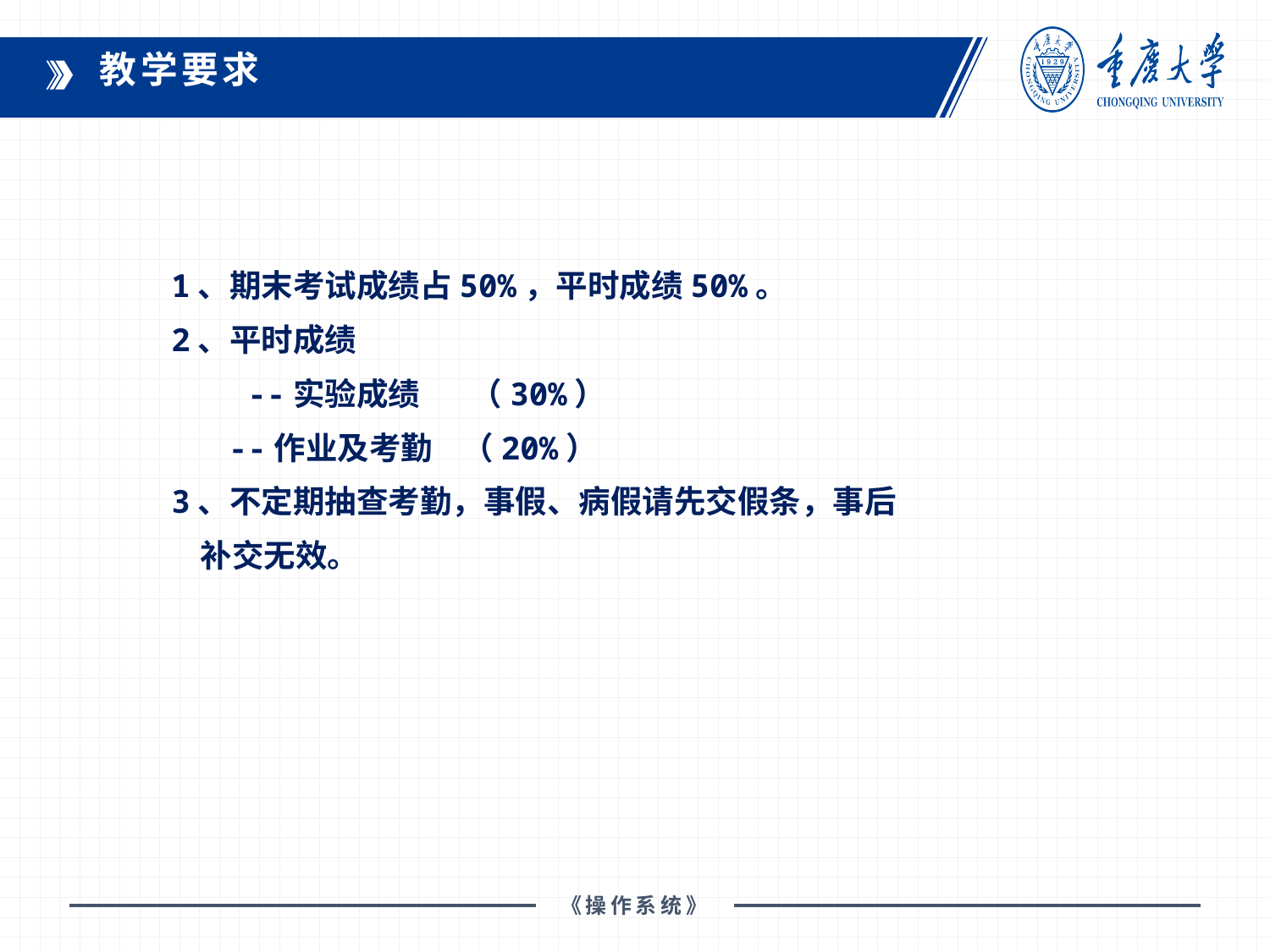

教学要求
1、期末考试成绩占50%，平时成绩50%。
2、平时成绩
    --实验成绩       （30%）
   --作业及考勤    （20%）
3、不定期抽查考勤，事假、病假请先交假条，事后
   补交无效。